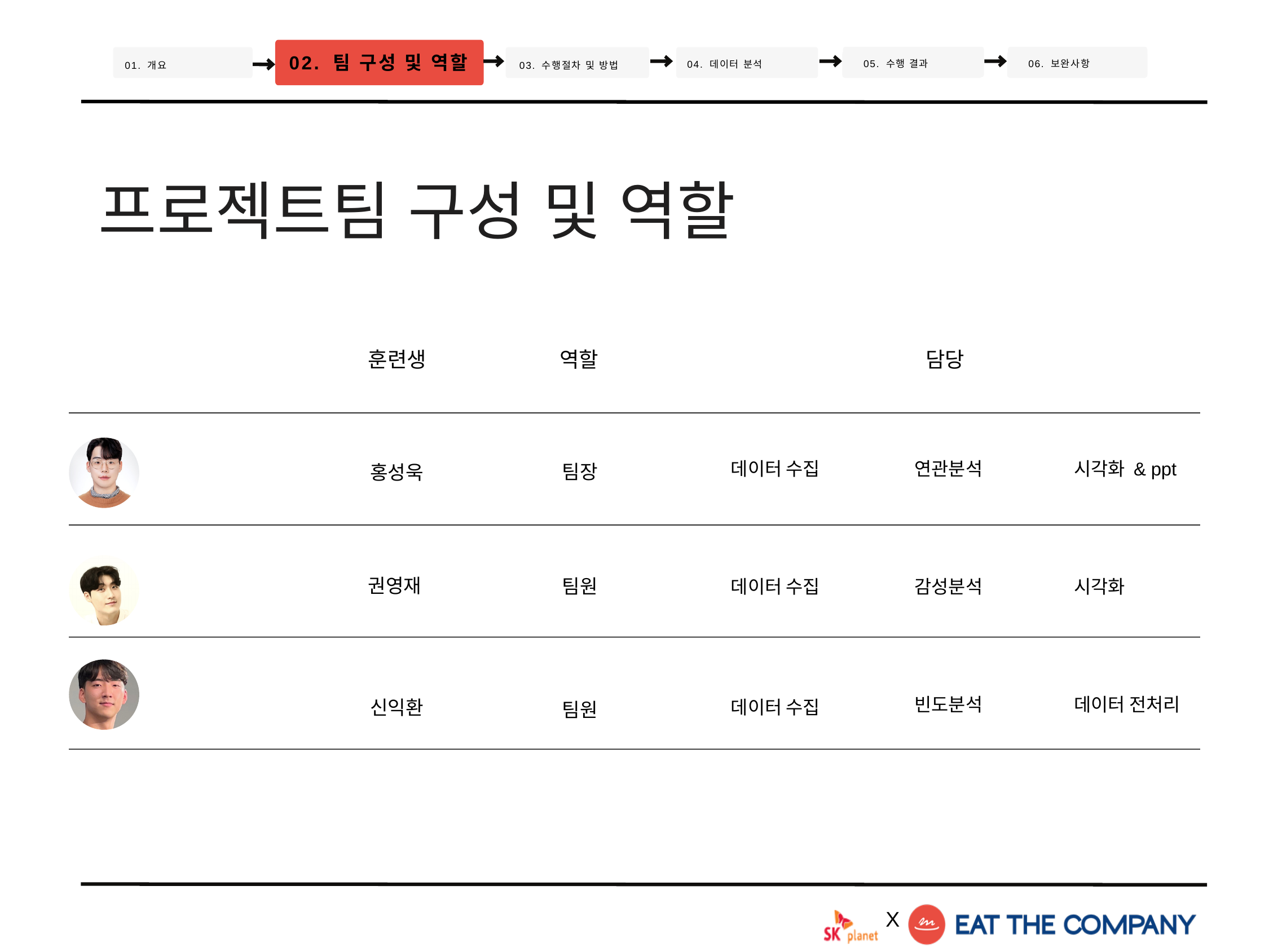

02. 팀 구성 및 역할

05. 수행 결과

06. 보완사항

01. 개요

  04. 데이터 분석

03. 수행절차 및 방법

프로젝트팀 구성 및 역할
훈련생
역할
담당

데이터 수집
연관분석
시각화 & ppt
팀장
홍성욱

팀원
데이터 수집
감성분석
시각화
권영재

빈도분석
데이터 전처리
데이터 수집
신익환
팀원

X